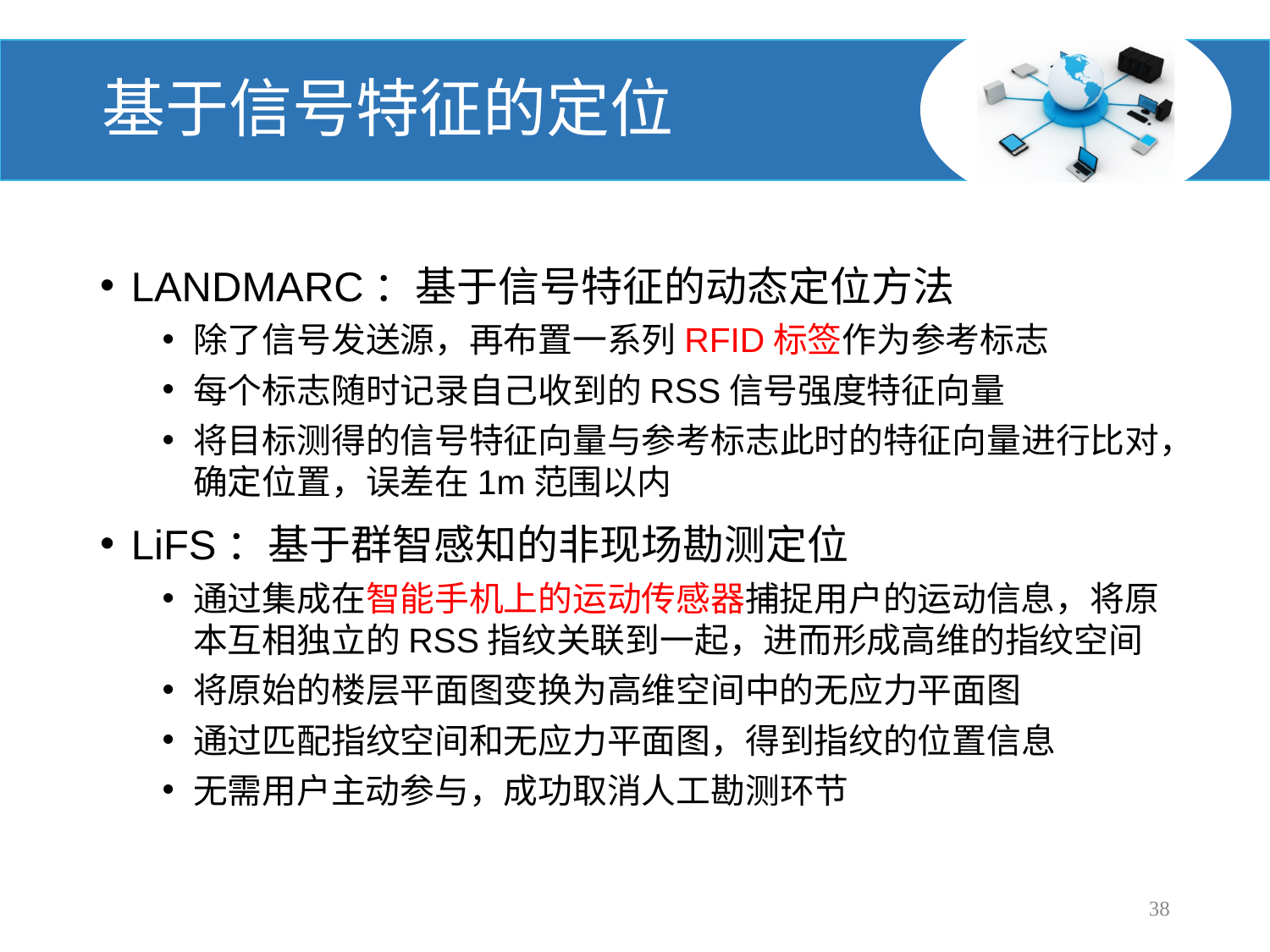

# 基于信号特征的定位
LANDMARC：基于信号特征的动态定位方法
除了信号发送源，再布置一系列RFID标签作为参考标志
每个标志随时记录自己收到的RSS信号强度特征向量
将目标测得的信号特征向量与参考标志此时的特征向量进行比对，确定位置，误差在1m范围以内
LiFS：基于群智感知的非现场勘测定位
通过集成在智能手机上的运动传感器捕捉用户的运动信息，将原本互相独立的RSS指纹关联到一起，进而形成高维的指纹空间
将原始的楼层平面图变换为高维空间中的无应力平面图
通过匹配指纹空间和无应力平面图，得到指纹的位置信息
无需用户主动参与，成功取消人工勘测环节

38